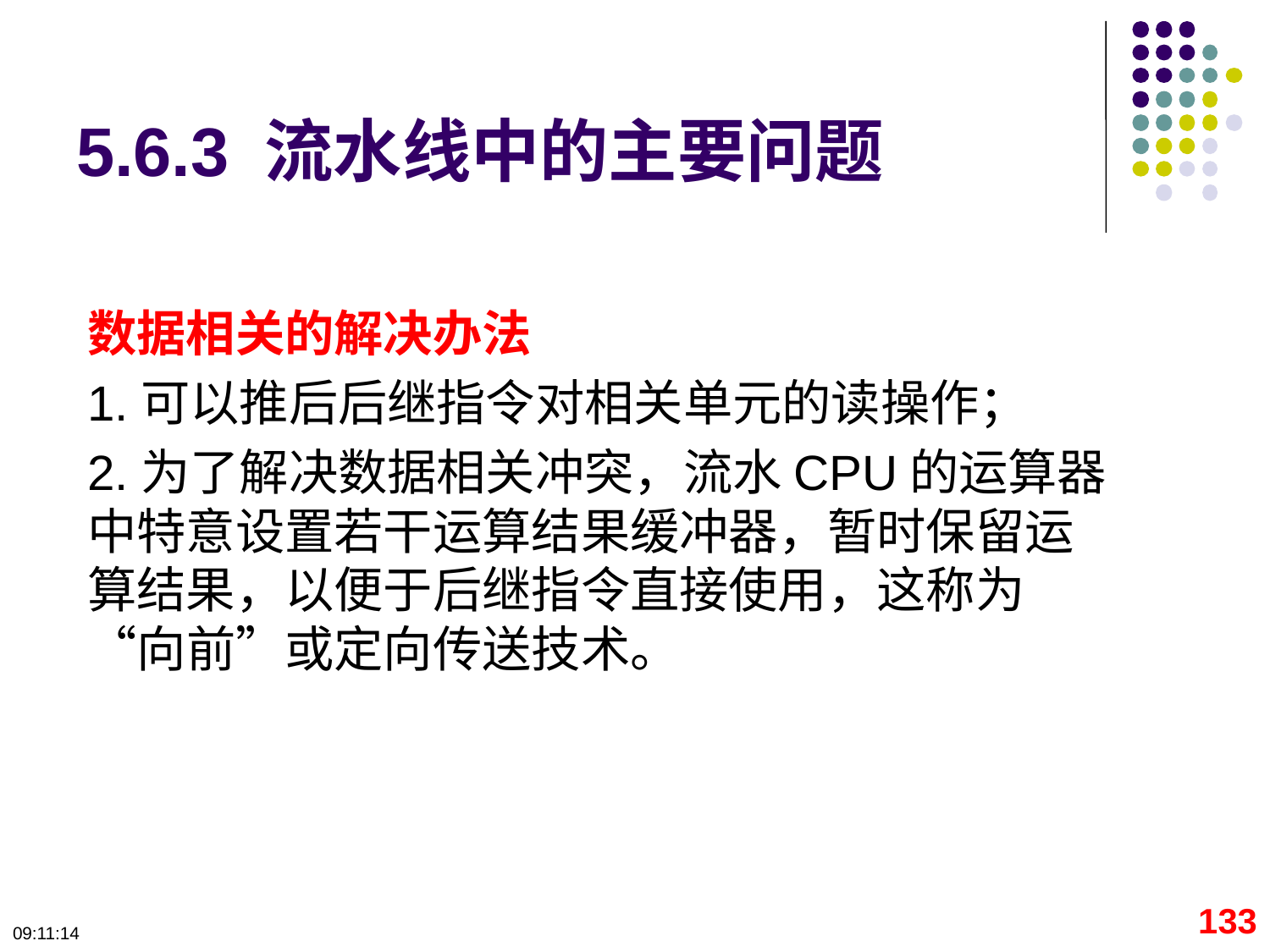

# 5.6.3 流水线中的主要问题
数据相关的解决办法
1.可以推后后继指令对相关单元的读操作；
2.为了解决数据相关冲突，流水CPU的运算器中特意设置若干运算结果缓冲器，暂时保留运算结果，以便于后继指令直接使用，这称为“向前”或定向传送技术。
133
09:11:14